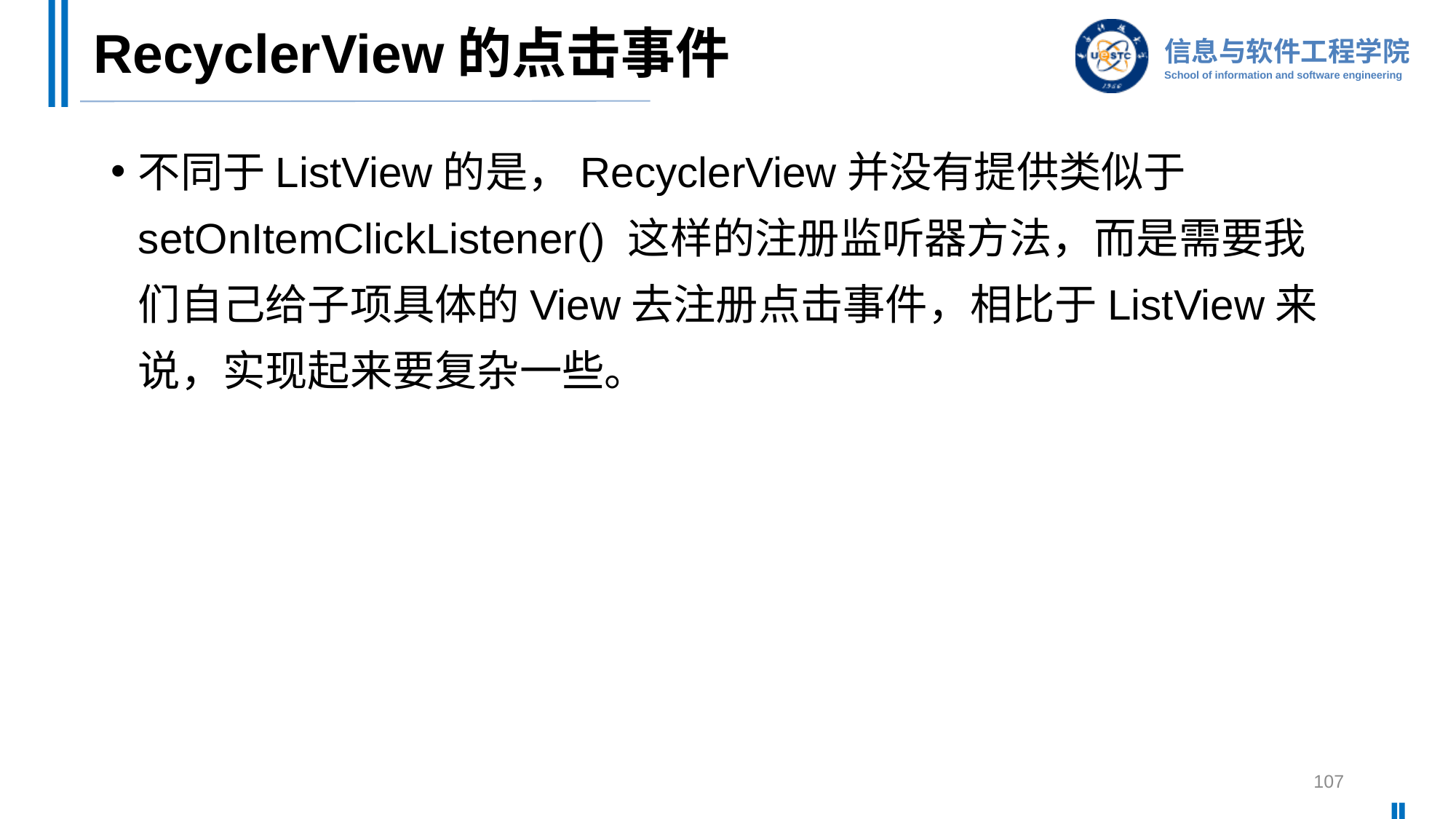

# RecyclerView的点击事件
不同于ListView的是，RecyclerView并没有提供类似于setOnItemClickListener() 这样的注册监听器方法，而是需要我们自己给子项具体的View去注册点击事件，相比于ListView来说，实现起来要复杂一些。
107